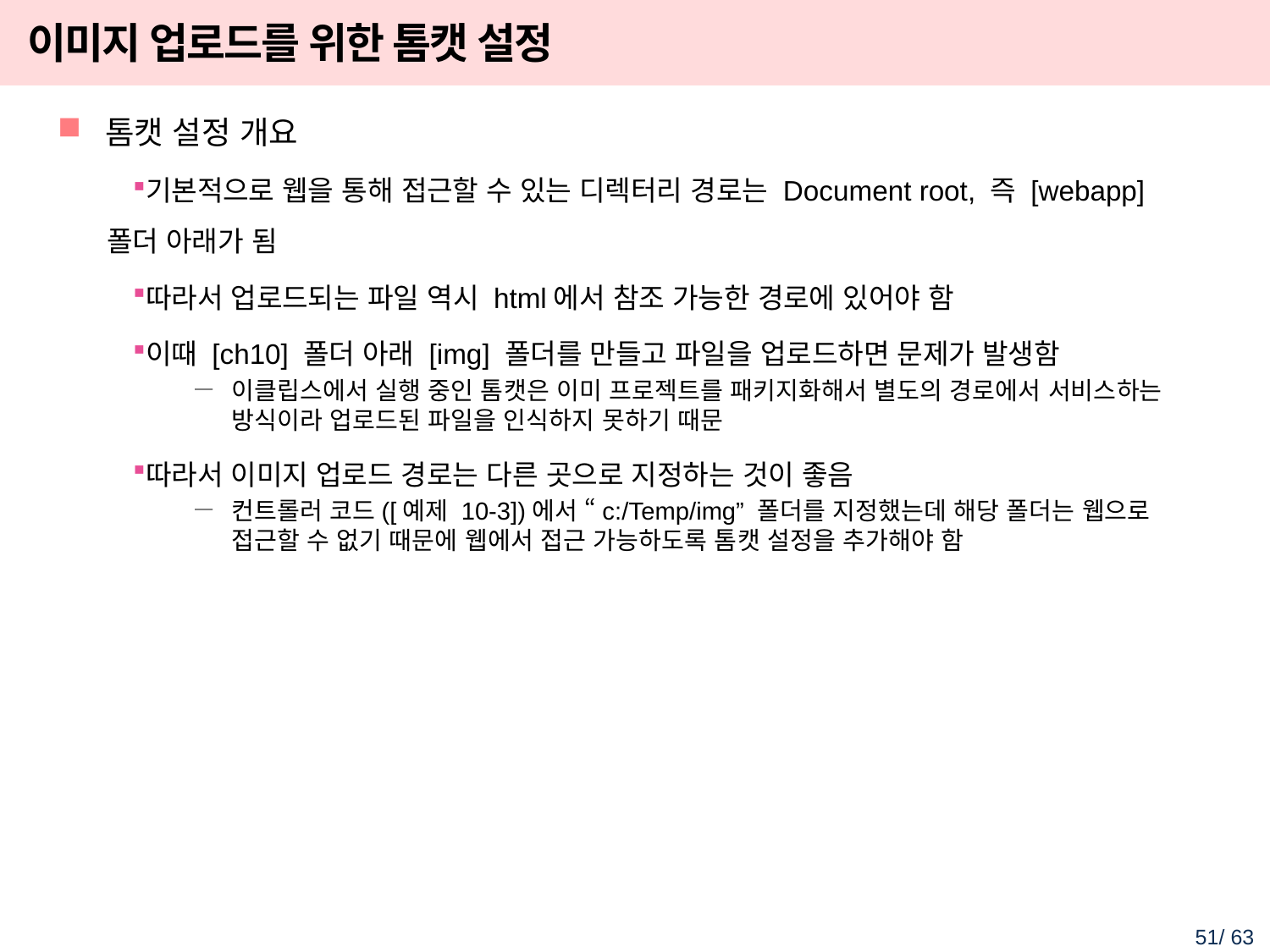

# 이미지 업로드를 위한 톰캣 설정
톰캣 설정 개요
기본적으로 웹을 통해 접근할 수 있는 디렉터리 경로는 Document root, 즉 [webapp] 폴더 아래가 됨
따라서 업로드되는 파일 역시 html에서 참조 가능한 경로에 있어야 함
이때 [ch10] 폴더 아래 [img] 폴더를 만들고 파일을 업로드하면 문제가 발생함
이클립스에서 실행 중인 톰캣은 이미 프로젝트를 패키지화해서 별도의 경로에서 서비스하는 방식이라 업로드된 파일을 인식하지 못하기 때문
따라서 이미지 업로드 경로는 다른 곳으로 지정하는 것이 좋음
컨트롤러 코드([예제 10-3])에서 “c:/Temp/img” 폴더를 지정했는데 해당 폴더는 웹으로 접근할 수 없기 때문에 웹에서 접근 가능하도록 톰캣 설정을 추가해야 함